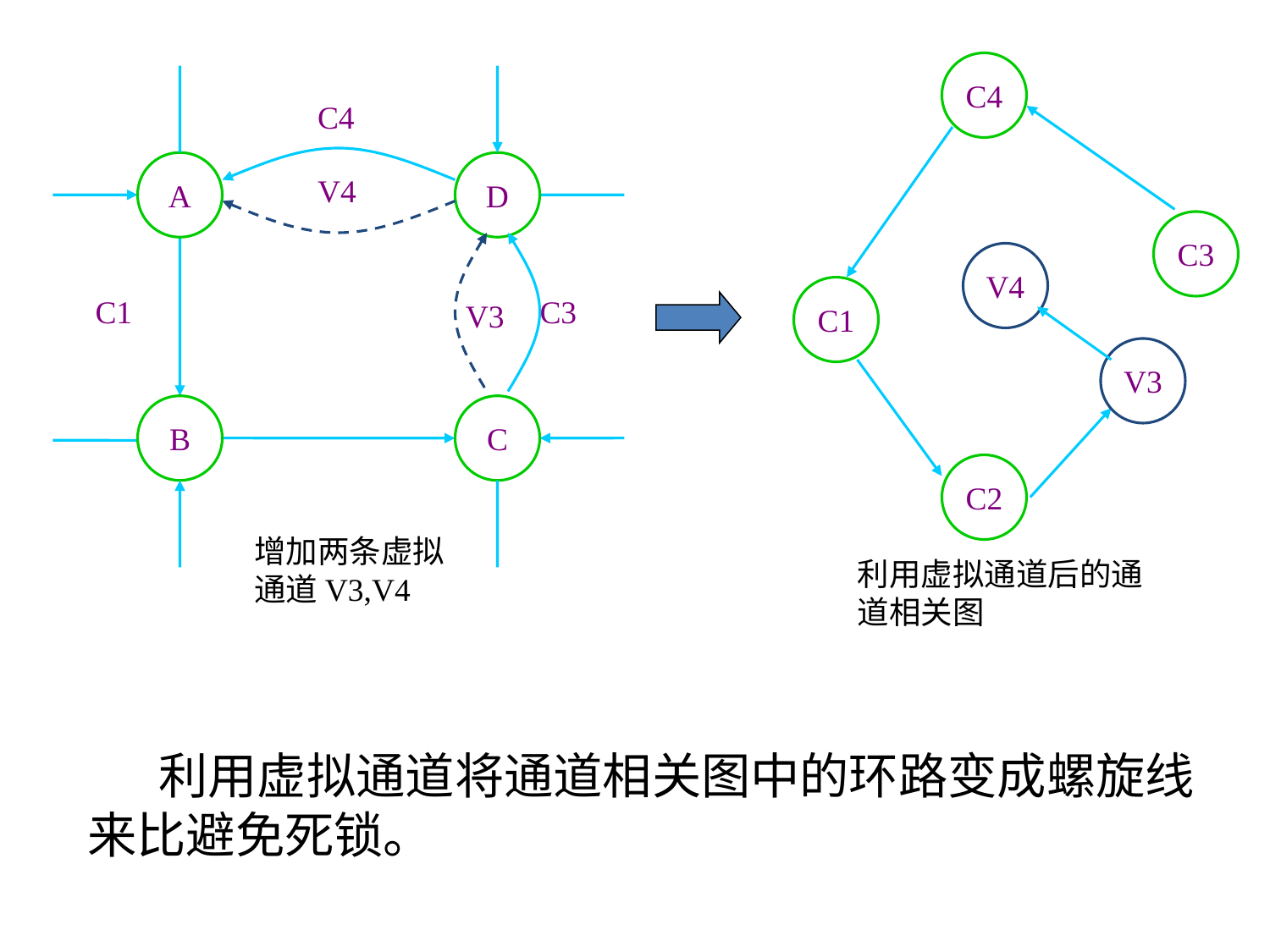

C4

C4

A
D
V4

C3

V4

C1
C1
C3

V3

V3

B
C

C2

增加两条虚拟通道V3,V4
利用虚拟通道后的通道相关图
	利用虚拟通道将通道相关图中的环路变成螺旋线
    来比避免死锁。